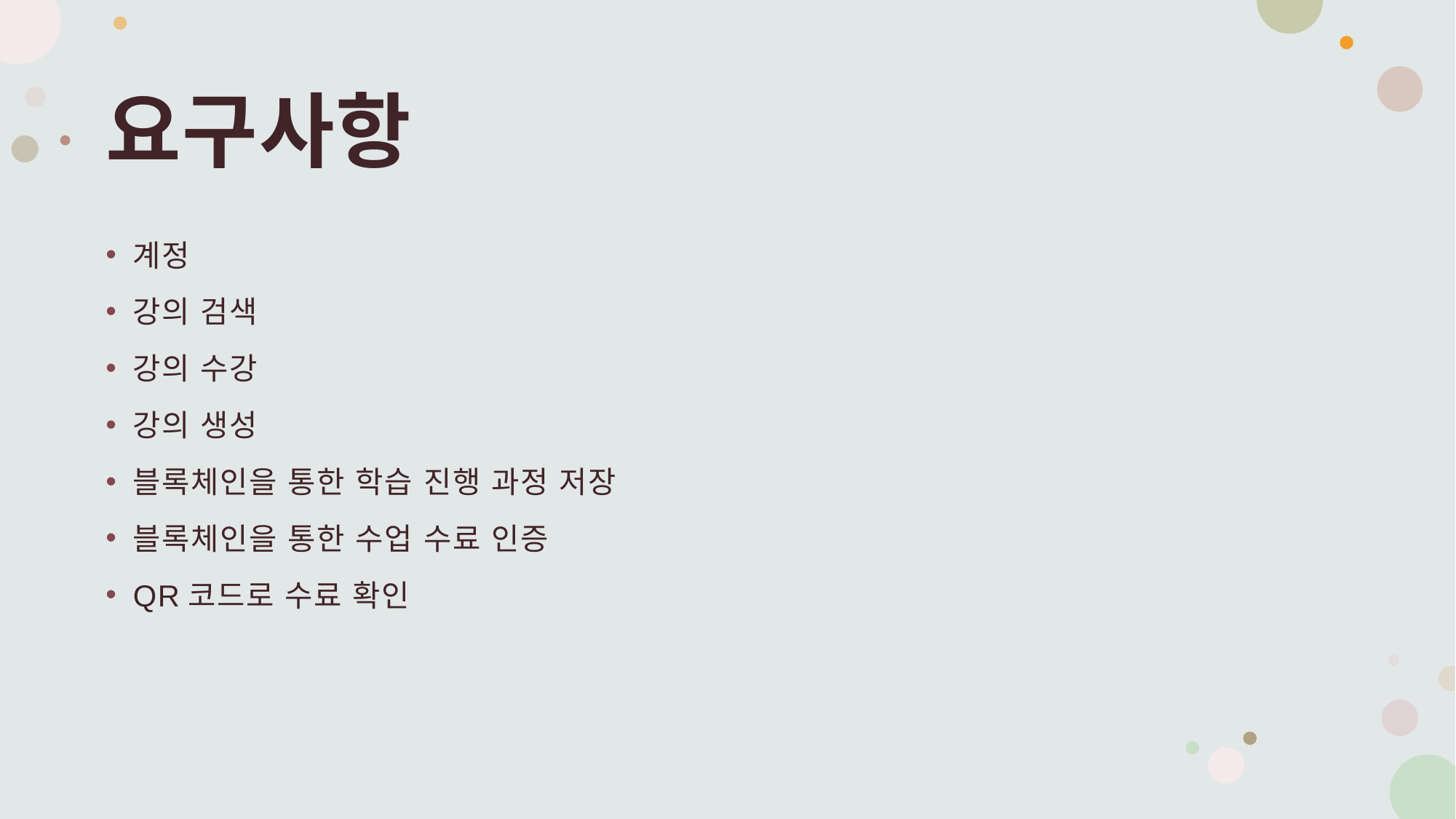

# 요구사항
계정
강의 검색
강의 수강
강의 생성
블록체인을 통한 학습 진행 과정 저장
블록체인을 통한 수업 수료 인증
QR코드로 수료 확인